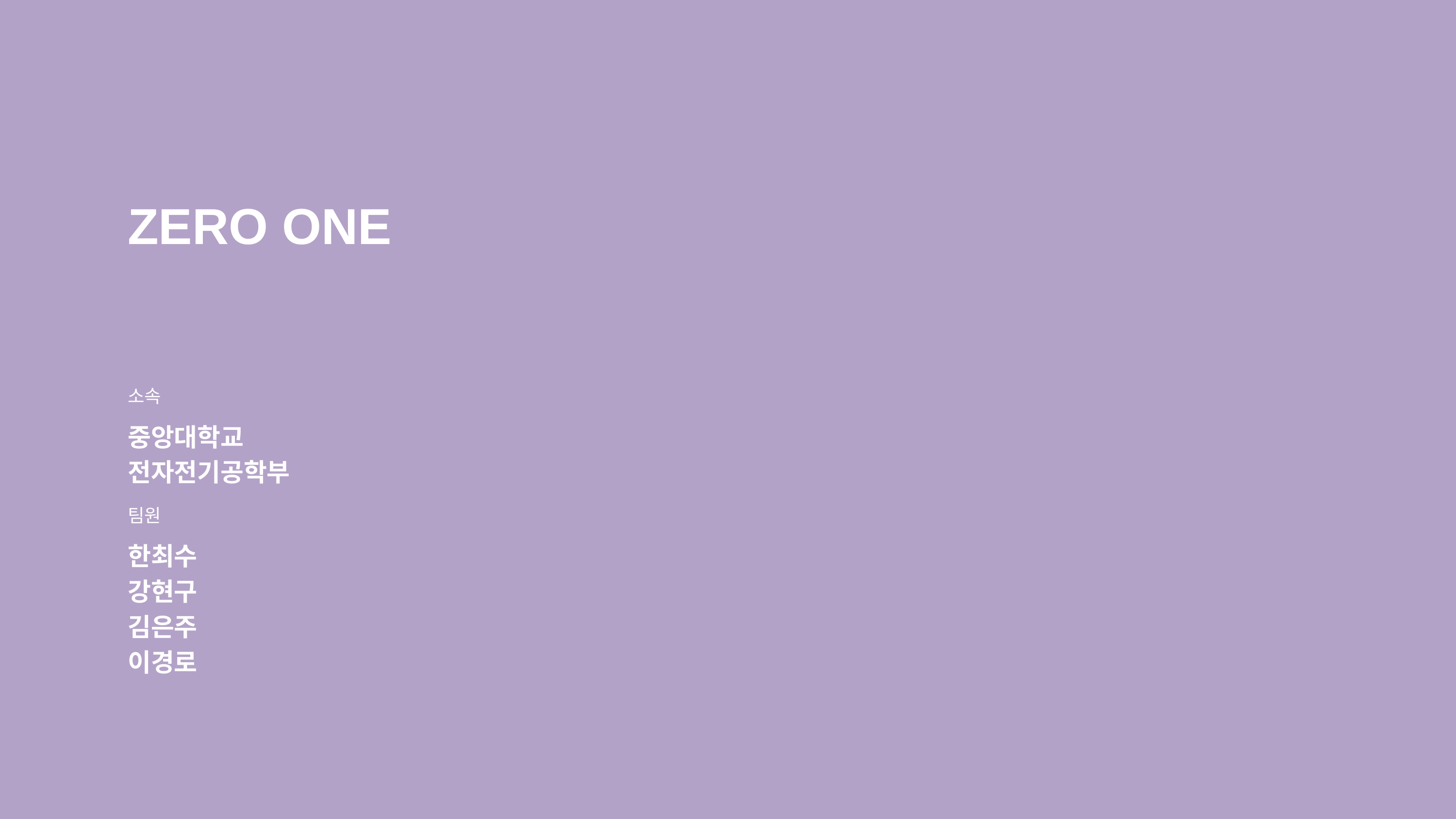

ZERO ONE
소속
중앙대학교 전자전기공학부
팀원
한최수
강현구
김은주
이경로